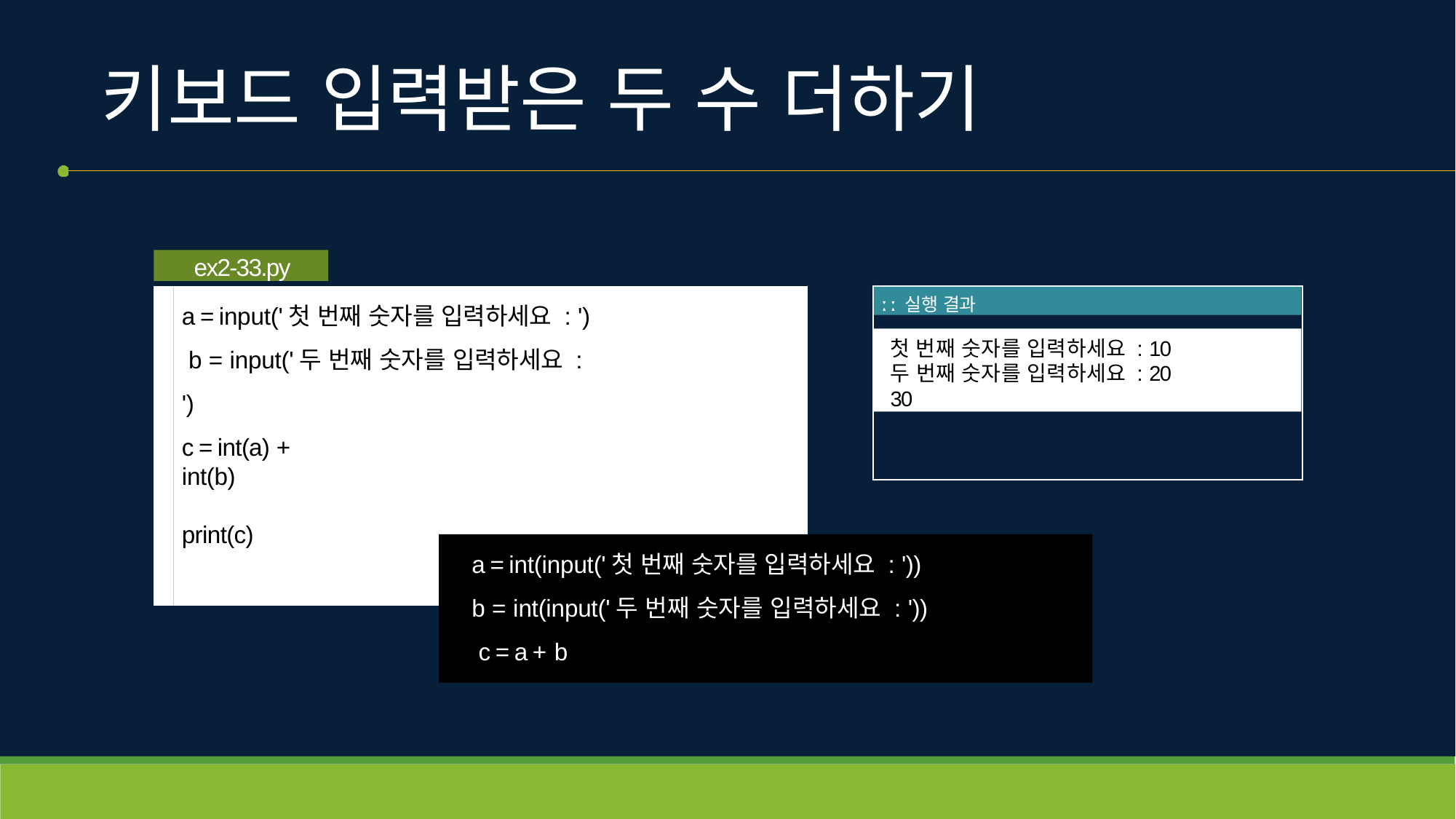

# 키보드 입력받은 두 수 더하기

ex2-33.py
a = input('첫 번째 숫자를 입력하세요 : ')  b = input('두 번째 숫자를 입력하세요 : ')

ː ː 실행 결과
첫 번째 숫자를 입력하세요 : 10  두 번째 숫자를 입력하세요 : 20  30
c = int(a) + int(b)

print(c)
a = int(input('첫 번째 숫자를 입력하세요 : '))  b = int(input('두 번째 숫자를 입력하세요 : '))  c = a + b